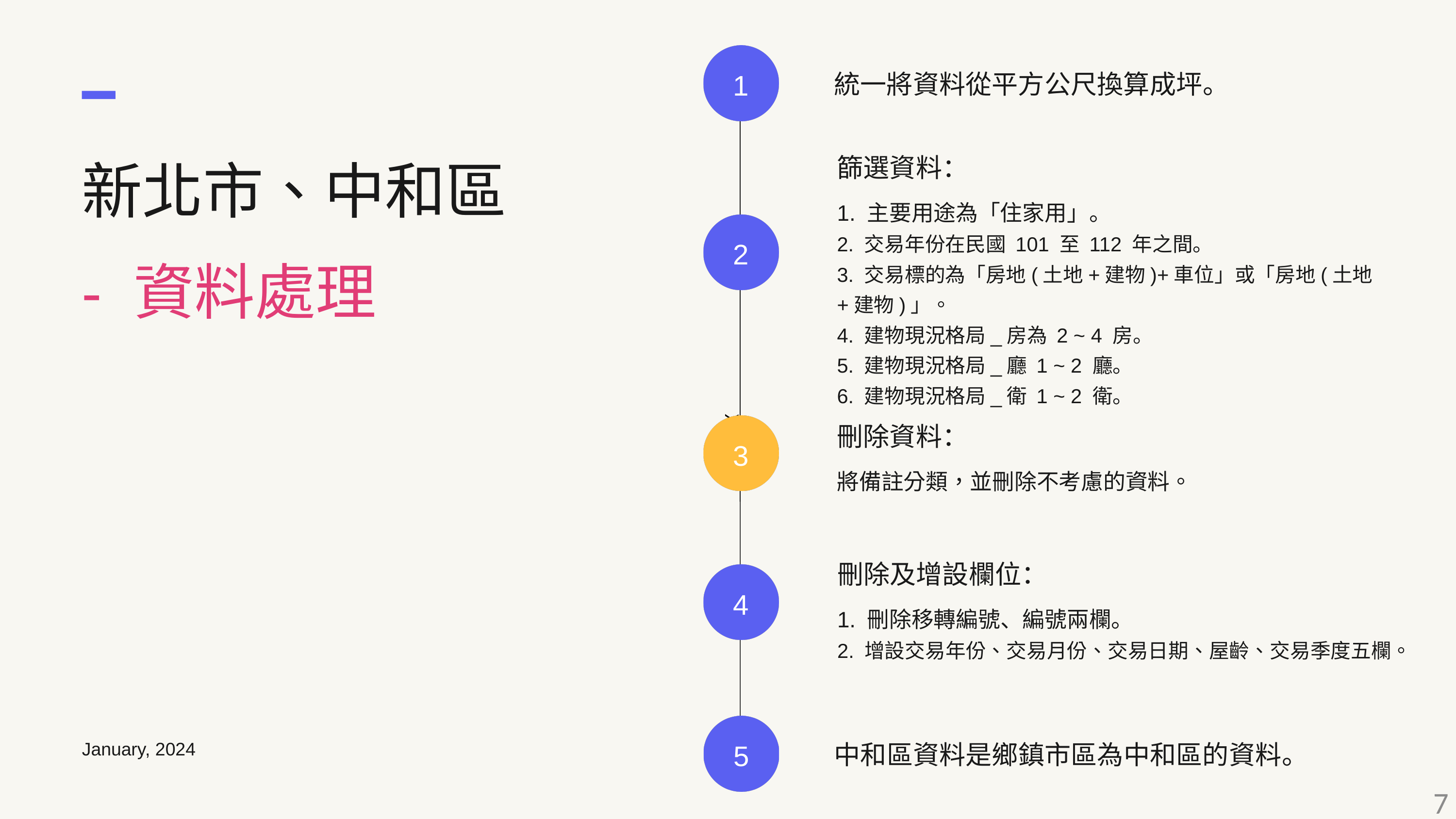

1
統一將資料從平方公尺換算成坪。

新北市、中和區
- 資料處理
篩選資料：
1. 主要用途為「住家用」。
2. 交易年份在民國 101 至 112 年之間。
3. 交易標的為「房地(土地+建物)+車位」或「房地(土地+建物)」。
4. 建物現況格局_房為 2 ~ 4 房。
5. 建物現況格局_廳 1 ~ 2 廳。
6. 建物現況格局_衛 1 ~ 2 衛。

2

3
刪除資料：
將備註分類，並刪除不考慮的資料。
Ｘ
刪除及增設欄位：
1. 刪除移轉編號、編號兩欄。
2. 增設交易年份、交易月份、交易日期、屋齡、交易季度五欄。

4

5
January, 2024
中和區資料是鄉鎮市區為中和區的資料。

7